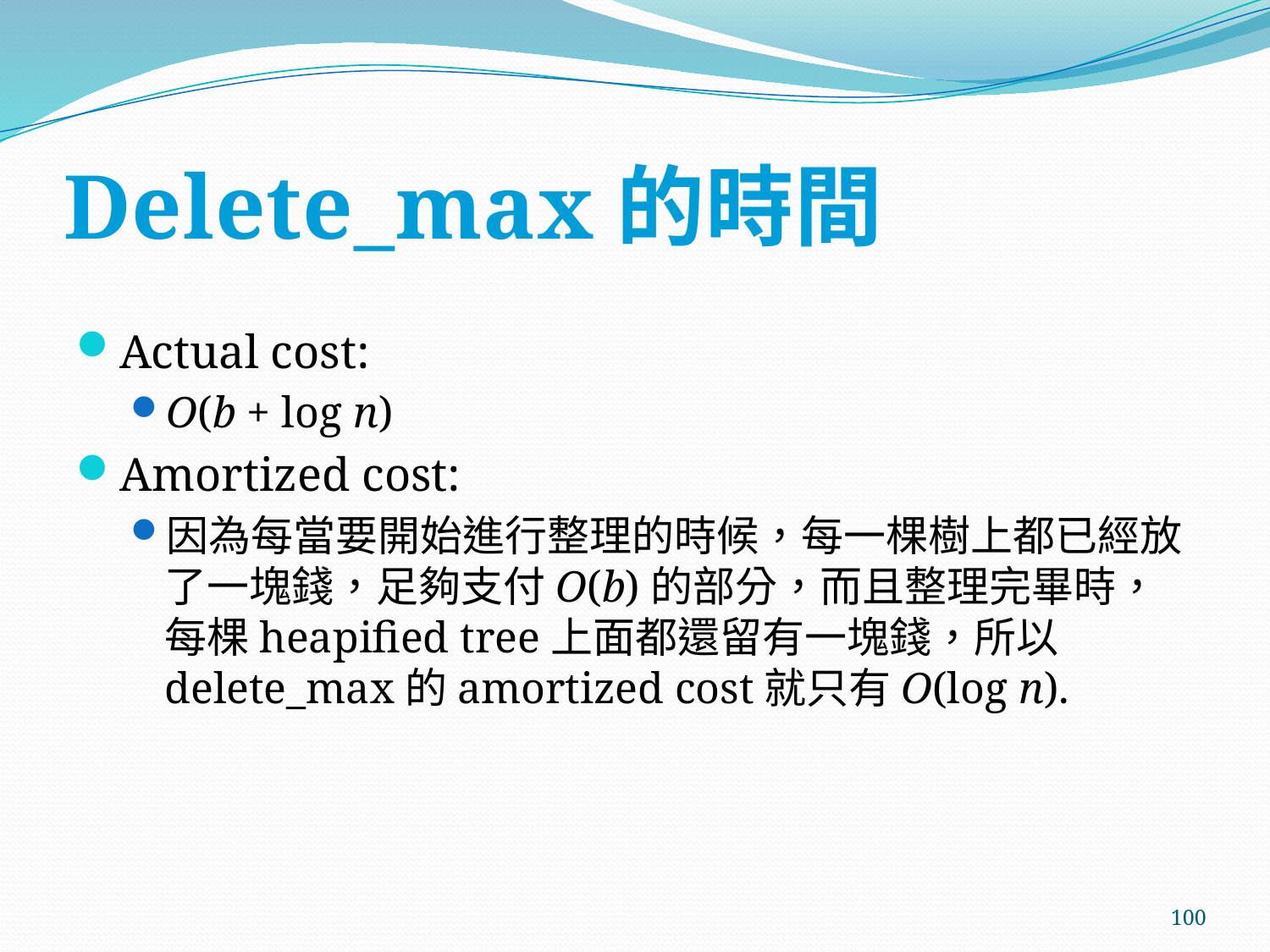

# Delete_max的時間
Actual cost:
O(b + log n)
Amortized cost:
因為每當要開始進行整理的時候，每一棵樹上都已經放了一塊錢，足夠支付O(b)的部分，而且整理完畢時，每棵heapified tree上面都還留有一塊錢，所以delete_max的amortized cost就只有O(log n).
100